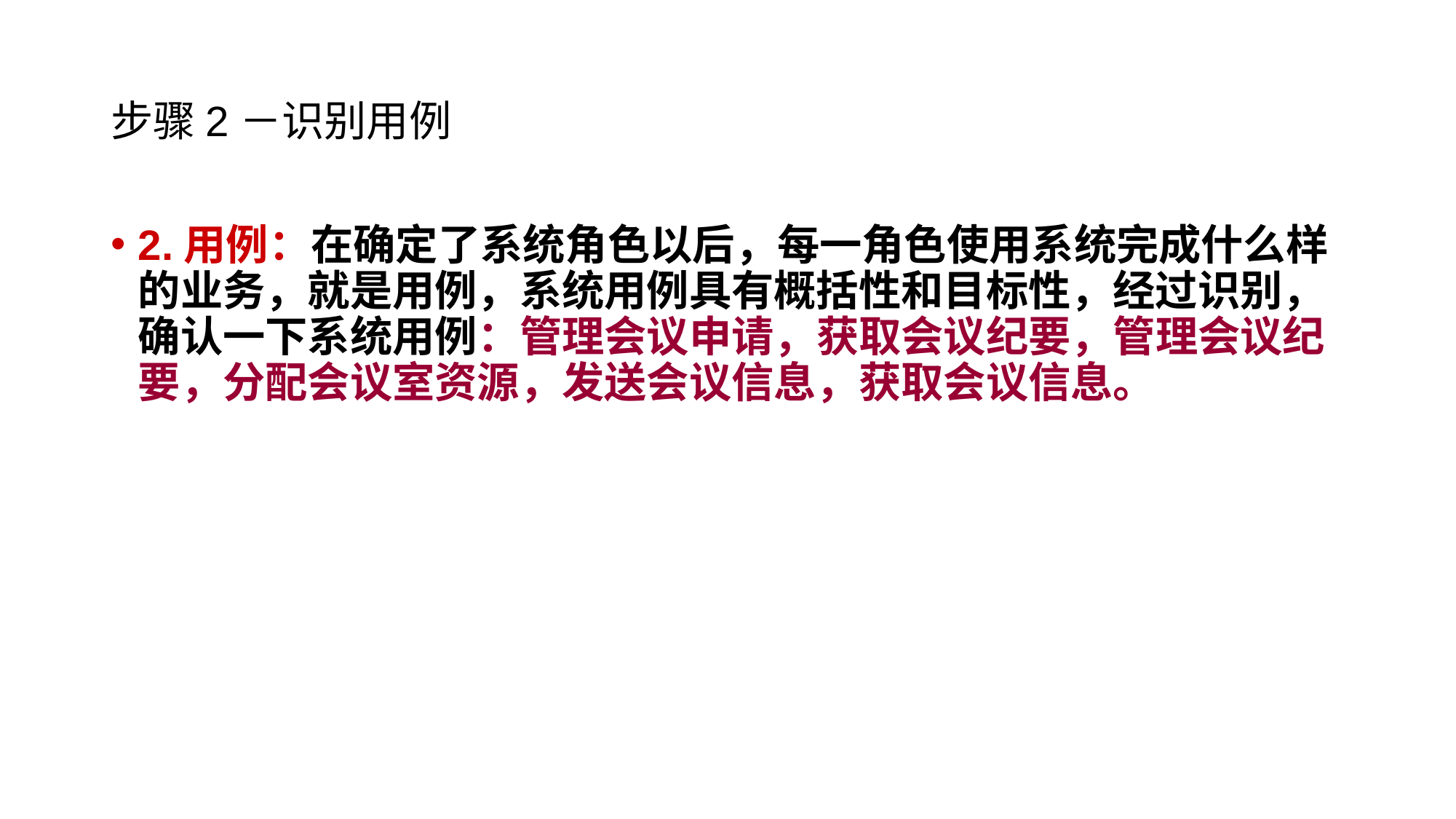

# 步骤2－识别用例
2.用例：在确定了系统角色以后，每一角色使用系统完成什么样的业务，就是用例，系统用例具有概括性和目标性，经过识别，确认一下系统用例：管理会议申请，获取会议纪要，管理会议纪要，分配会议室资源，发送会议信息，获取会议信息。